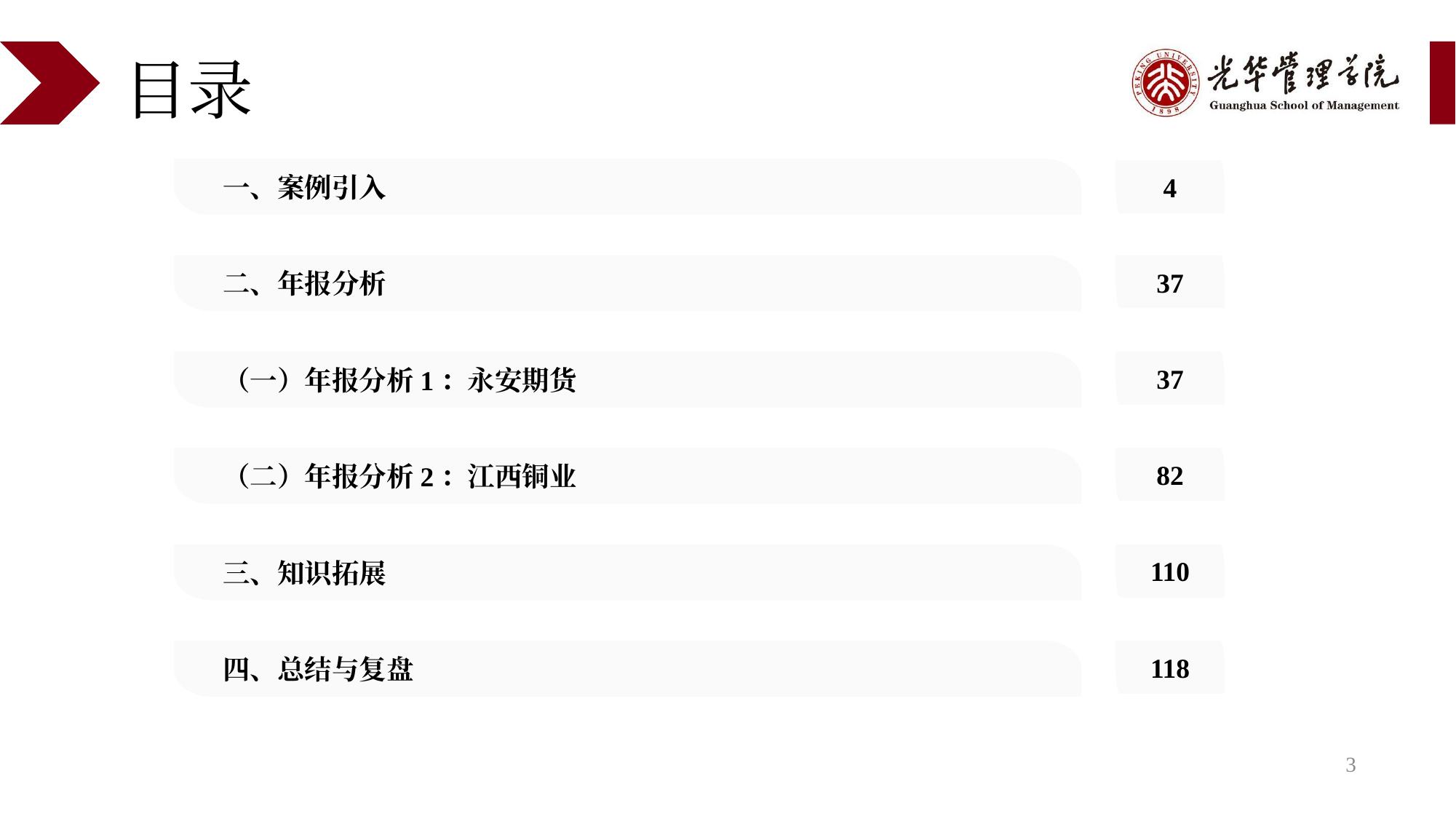

# 目录
一、案例引入
4
二、年报分析
37
（一）年报分析1：永安期货
37
（二）年报分析2：江西铜业
82
三、知识拓展
110
四、总结与复盘
118
3